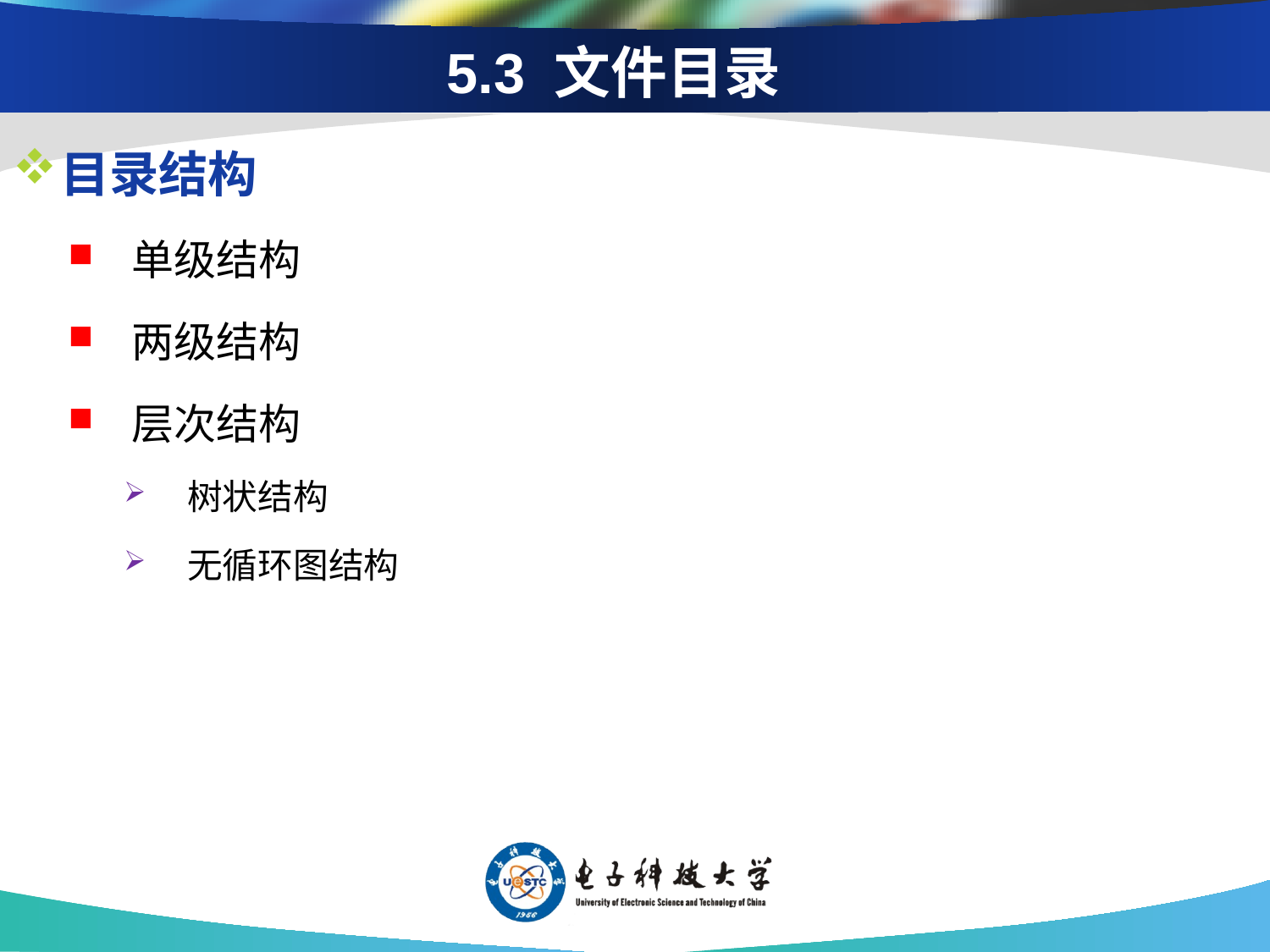

# 5.3 文件目录
目录结构
单级结构
两级结构
层次结构
树状结构
无循环图结构